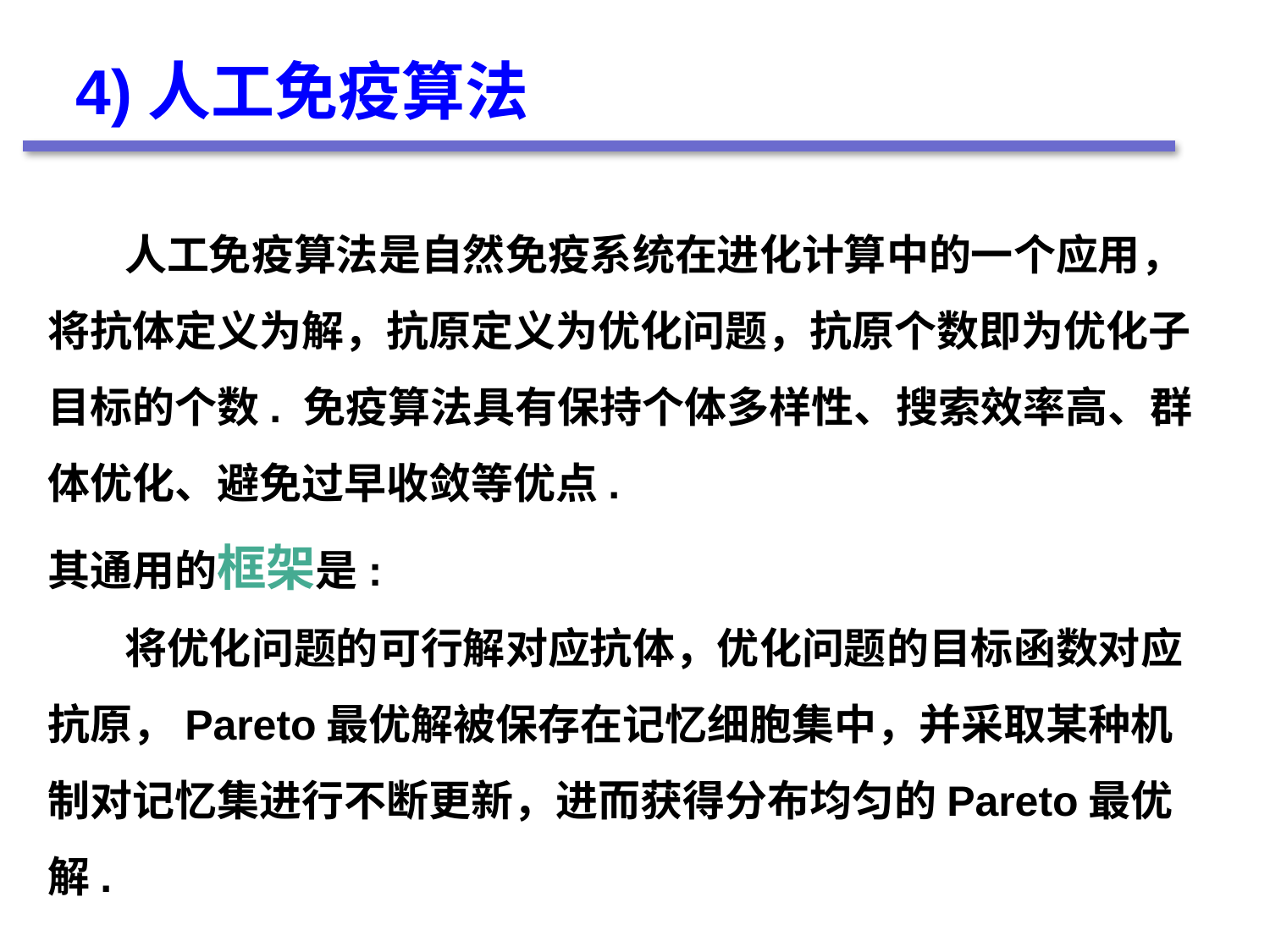

4)人工免疫算法
       人工免疫算法是自然免疫系统在进化计算中的一个应用，将抗体定义为解，抗原定义为优化问题，抗原个数即为优化子目标的个数. 免疫算法具有保持个体多样性、搜索效率高、群体优化、避免过早收敛等优点.
其通用的框架是:
       将优化问题的可行解对应抗体，优化问题的目标函数对应抗原，Pareto最优解被保存在记忆细胞集中，并采取某种机制对记忆集进行不断更新，进而获得分布均匀的Pareto最优解.